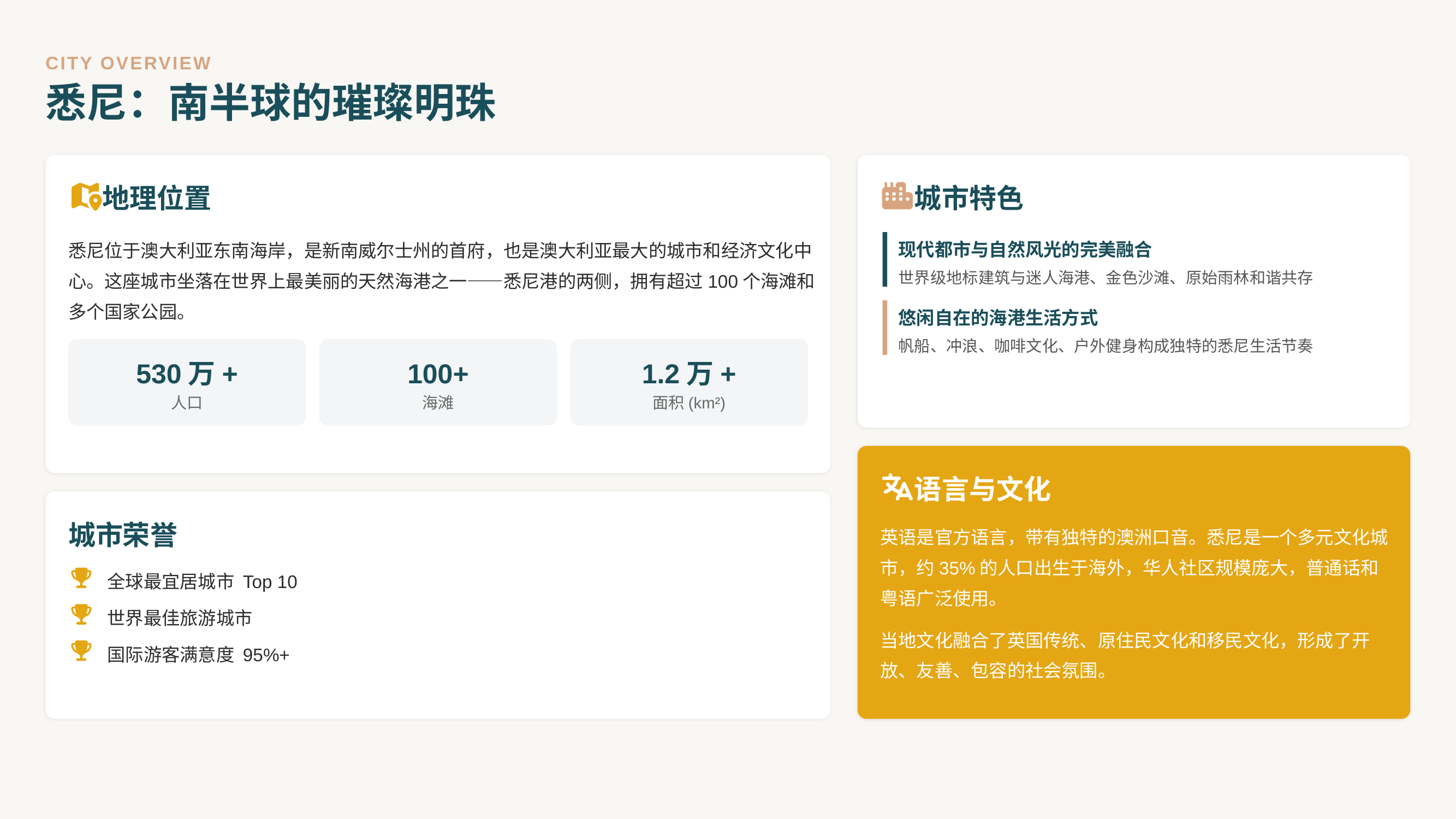

CITY OVERVIEW
悉尼：南半球的璀璨明珠

地理位置
城市特色

悉尼位于澳大利亚东南海岸，是新南威尔士州的首府，也是澳大利亚最大的城市和经济文化中心。这座城市坐落在世界上最美丽的天然海港之一——悉尼港的两侧，拥有超过100个海滩和多个国家公园。

现代都市与自然风光的完美融合
世界级地标建筑与迷人海港、金色沙滩、原始雨林和谐共存

悠闲自在的海港生活方式
帆船、冲浪、咖啡文化、户外健身构成独特的悉尼生活节奏

530万+
100+
1.2万+
人口
海滩
面积(km²)

语言与文化

城市荣誉
英语是官方语言，带有独特的澳洲口音。悉尼是一个多元文化城市，约35%的人口出生于海外，华人社区规模庞大，普通话和粤语广泛使用。
全球最宜居城市 Top 10

世界最佳旅游城市

当地文化融合了英国传统、原住民文化和移民文化，形成了开放、友善、包容的社会氛围。
国际游客满意度 95%+